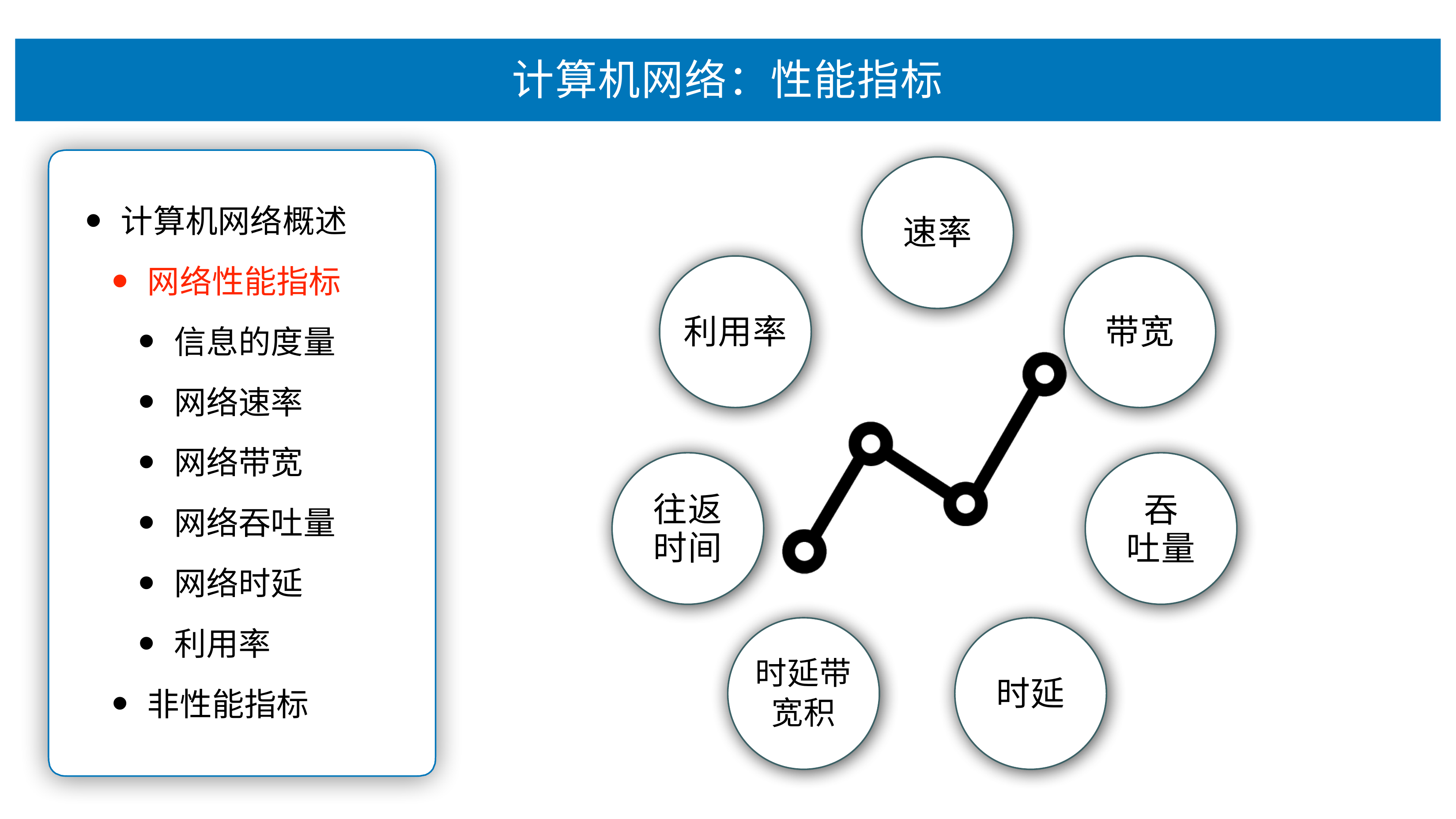

# 计算机⽹络：性能指标

计算机⽹络概述
⽹络性能指标
信息的度量
⽹络速率
⽹络带宽
⽹络吞吐量
⽹络时延
利⽤率
⾮性能指标
速率

利⽤率
带宽

往返 时间
吞 吐量

时延带 宽积
时延